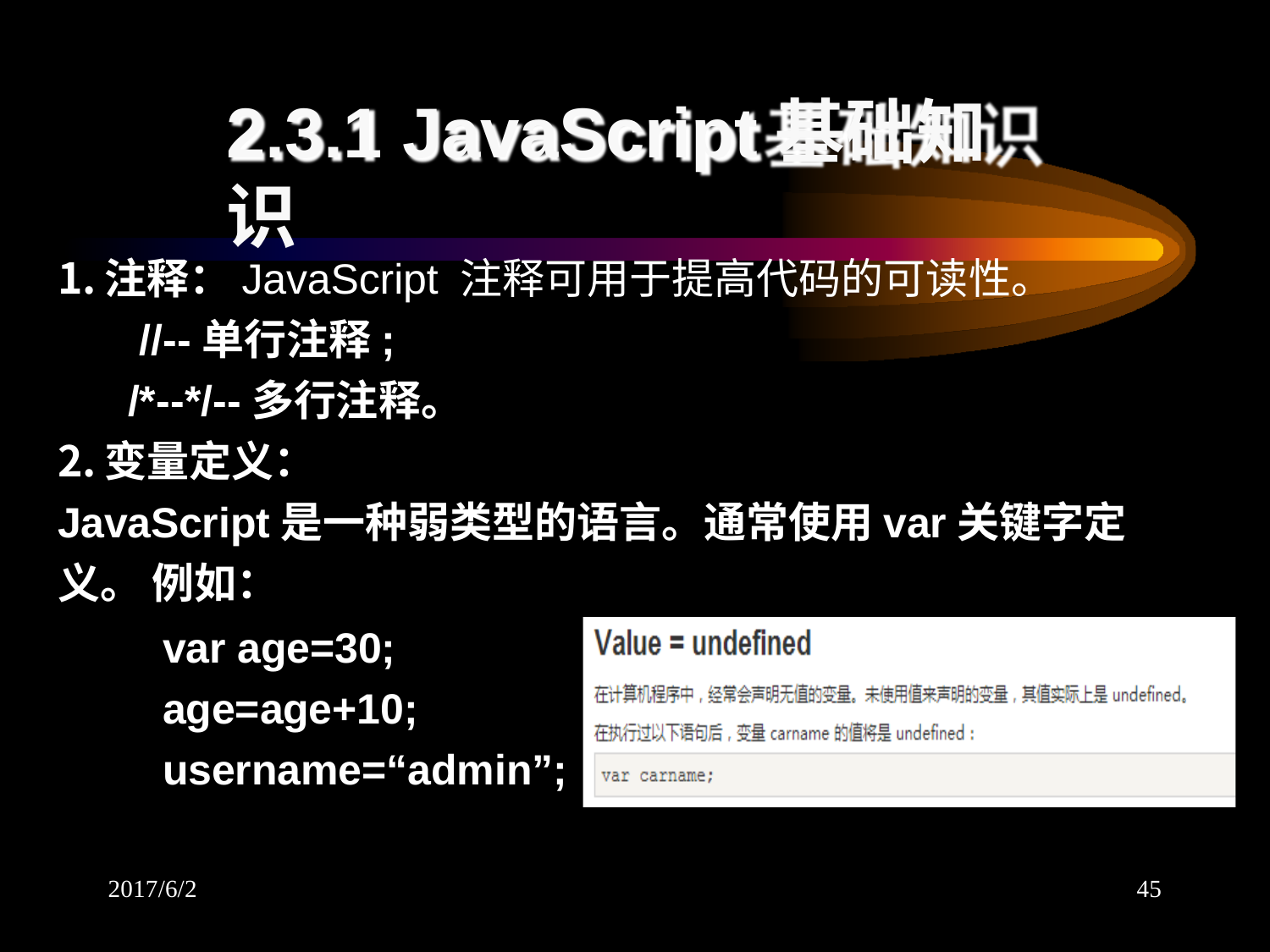

# 2.3.1 JavaScript基础知识

注释：JavaScript 注释可用于提高代码的可读性。
//--单行注释;
/*--*/--多行注释。
变量定义：
JavaScript是一种弱类型的语言。通常使用var关键字定义。 例如：
var age=30;  age=age+10;  username=“admin”;

2017/6/2
45